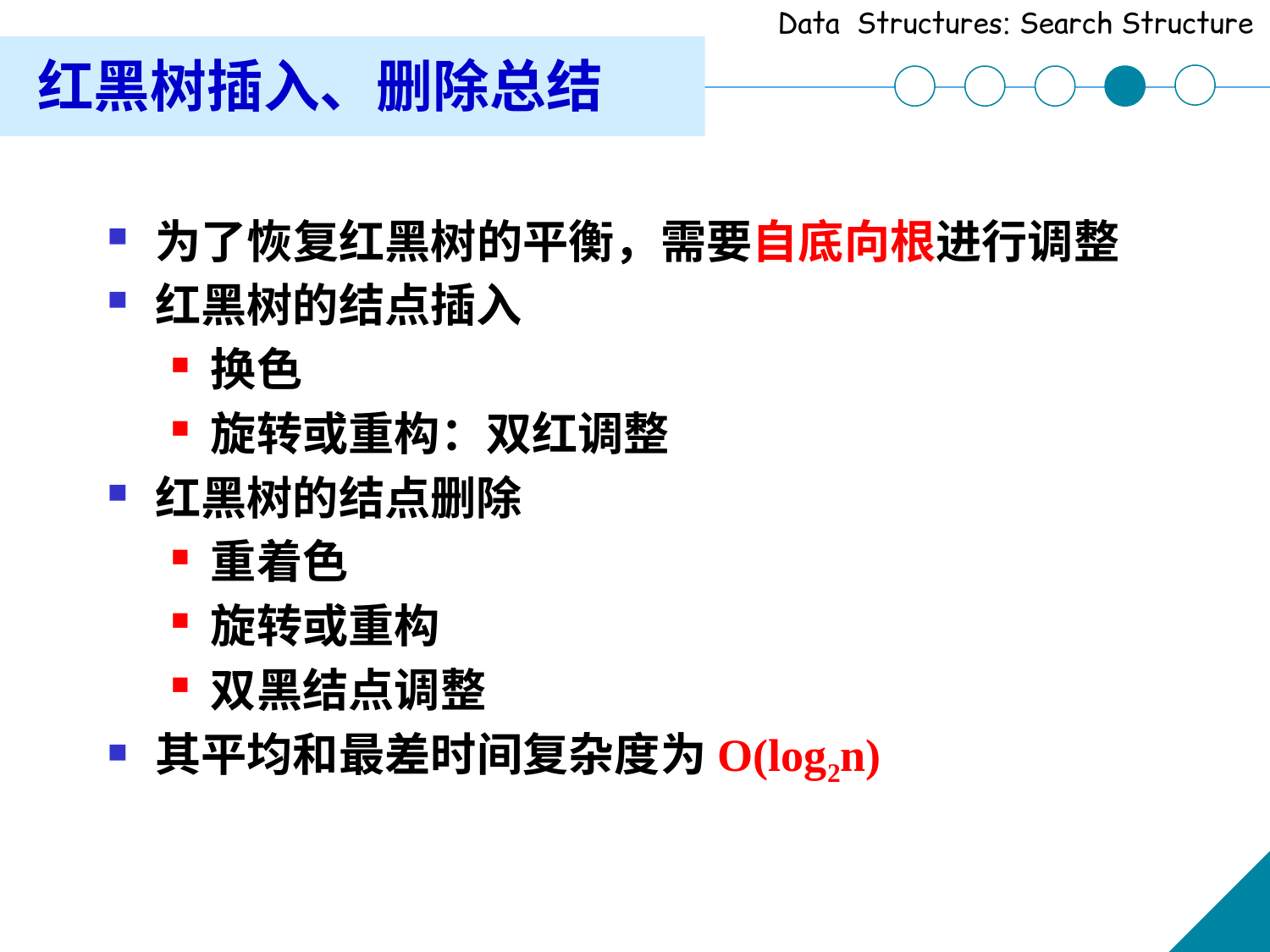

红黑树插入、删除总结

为了恢复红黑树的平衡，需要自底向根进行调整
红黑树的结点插入
换色
旋转或重构：双红调整
红黑树的结点删除
重着色
旋转或重构
双黑结点调整
其平均和最差时间复杂度为O(log2n)